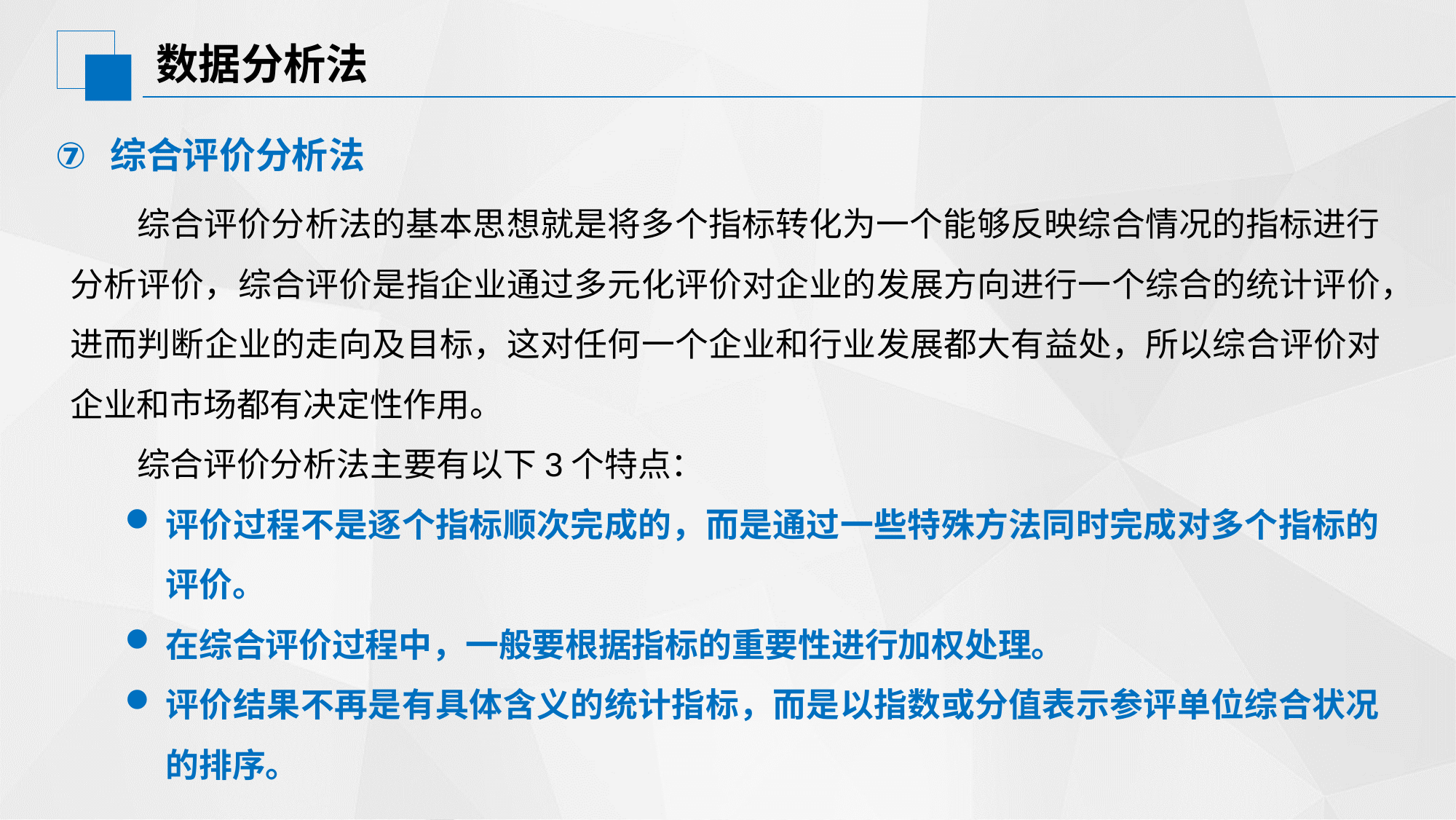

# 数据分析法
综合评价分析法
综合评价分析法的基本思想就是将多个指标转化为一个能够反映综合情况的指标进行分析评价，综合评价是指企业通过多元化评价对企业的发展方向进行一个综合的统计评价，进而判断企业的走向及目标，这对任何一个企业和行业发展都大有益处，所以综合评价对企业和市场都有决定性作用。
综合评价分析法主要有以下3个特点：
评价过程不是逐个指标顺次完成的，而是通过一些特殊方法同时完成对多个指标的评价。
在综合评价过程中，一般要根据指标的重要性进行加权处理。
评价结果不再是有具体含义的统计指标，而是以指数或分值表示参评单位综合状况的排序。